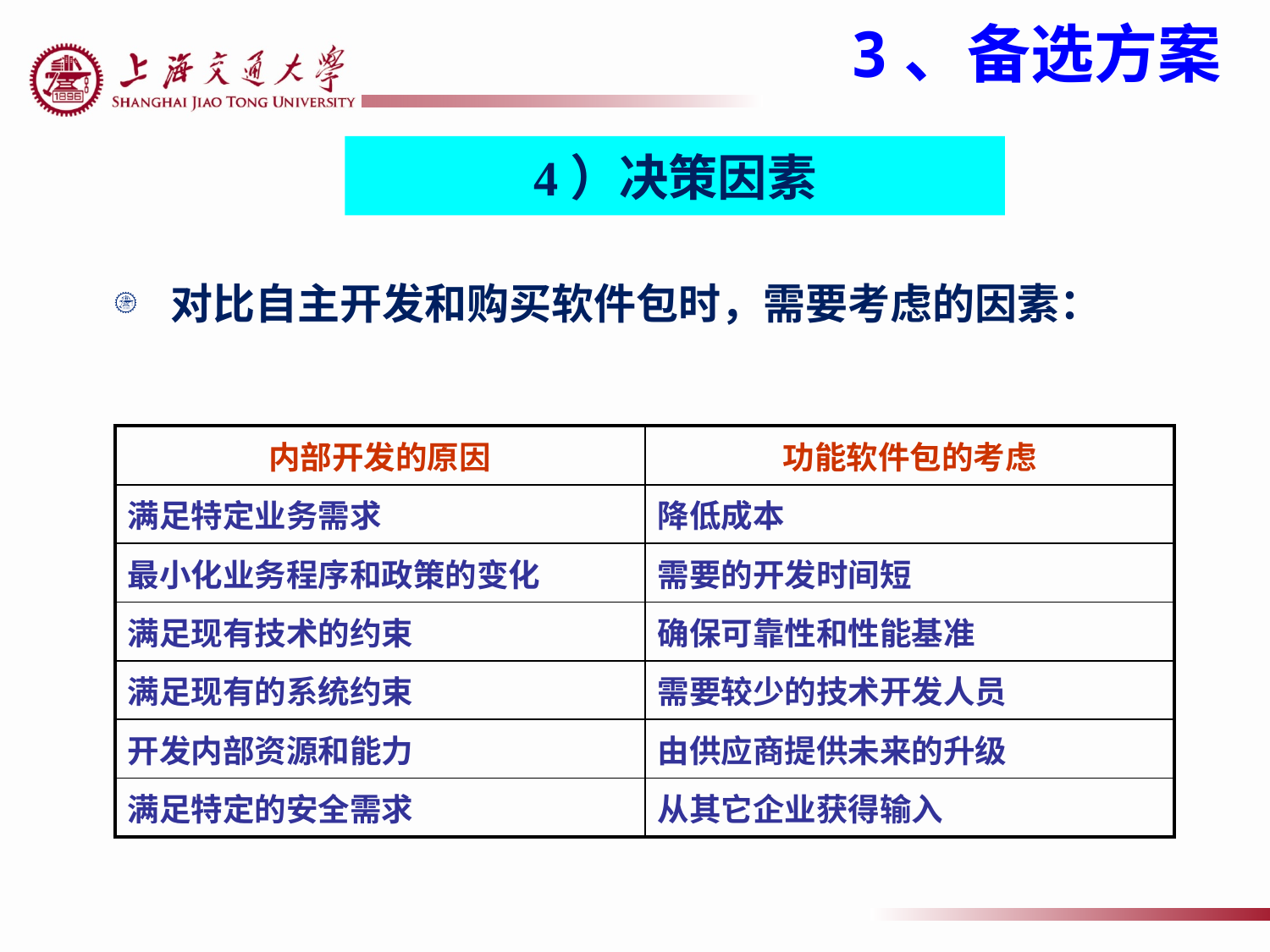

3、备选方案
4）决策因素
对比自主开发和购买软件包时，需要考虑的因素：
| 内部开发的原因 | 功能软件包的考虑 |
| --- | --- |
| 满足特定业务需求 | 降低成本 |
| 最小化业务程序和政策的变化 | 需要的开发时间短 |
| 满足现有技术的约束 | 确保可靠性和性能基准 |
| 满足现有的系统约束 | 需要较少的技术开发人员 |
| 开发内部资源和能力 | 由供应商提供未来的升级 |
| 满足特定的安全需求 | 从其它企业获得输入 |